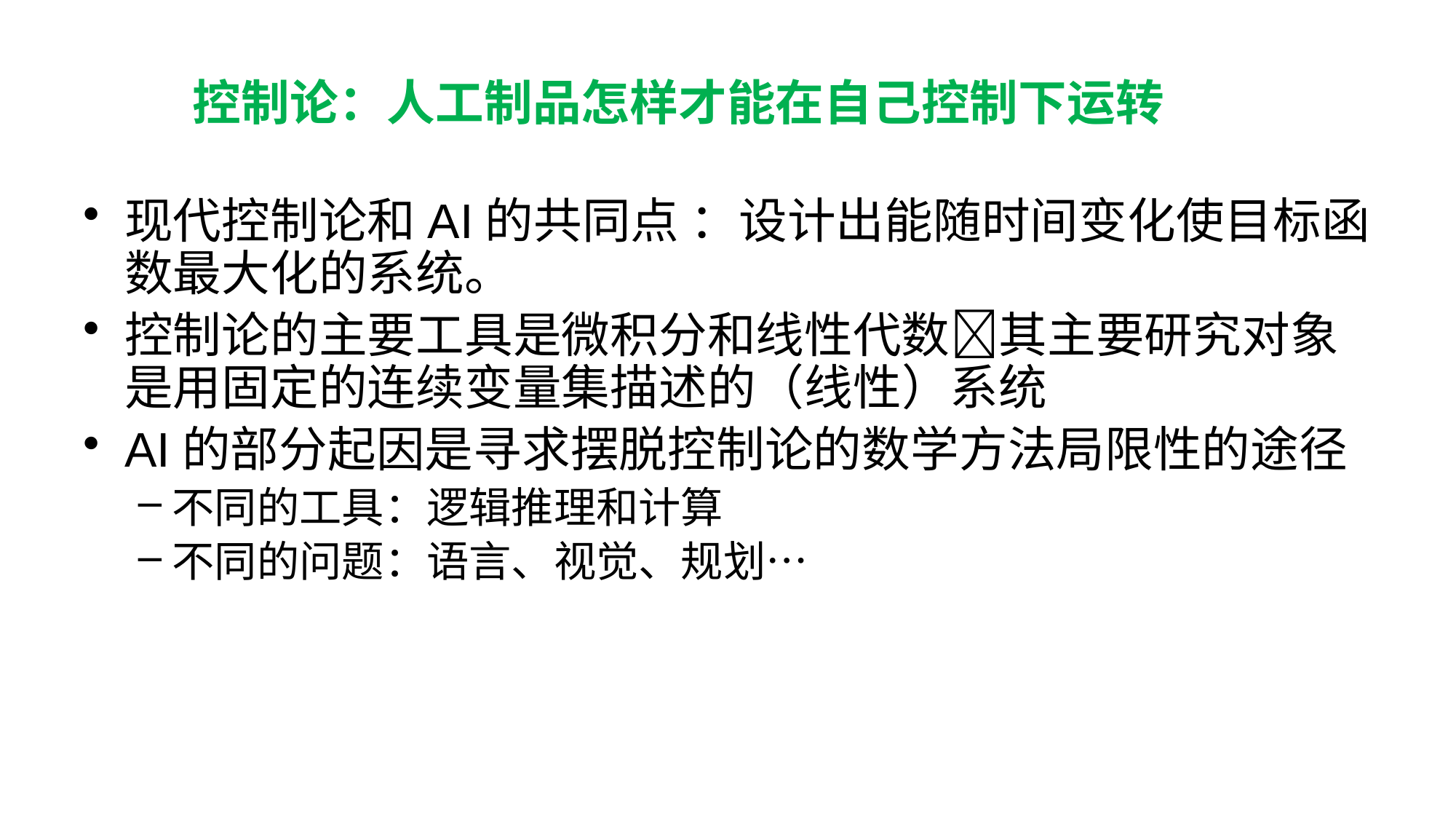

# 控制论：人工制品怎样才能在自己控制下运转
现代控制论和AI的共同点 ：设计出能随时间变化使目标函数最大化的系统。
控制论的主要工具是微积分和线性代数→其主要研究对象是用固定的连续变量集描述的（线性）系统
AI的部分起因是寻求摆脱控制论的数学方法局限性的途径
不同的工具：逻辑推理和计算
不同的问题：语言、视觉、规划…